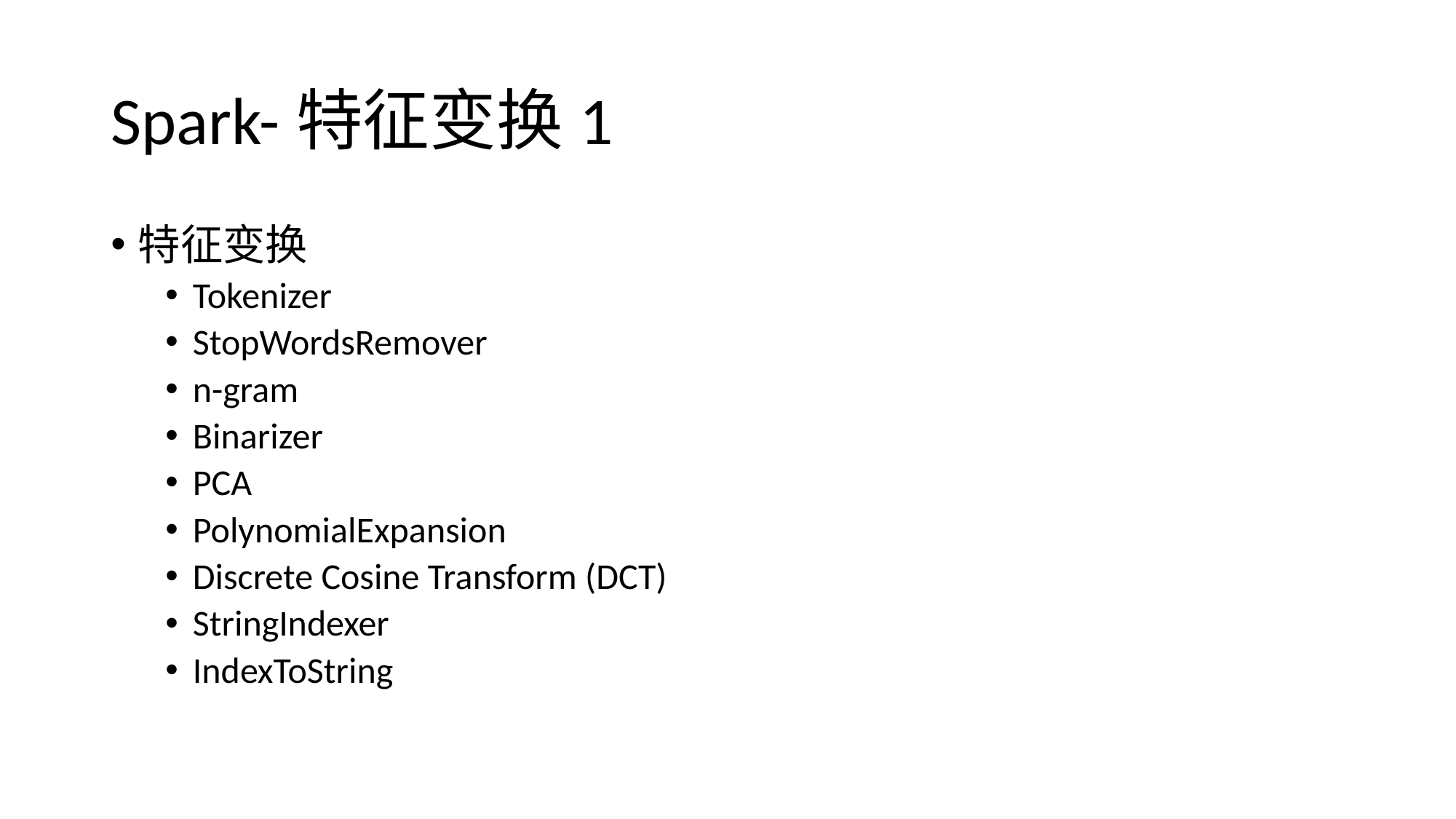

# Spark-特征变换1
特征变换
Tokenizer
StopWordsRemover
n-gram
Binarizer
PCA
PolynomialExpansion
Discrete Cosine Transform (DCT)
StringIndexer
IndexToString